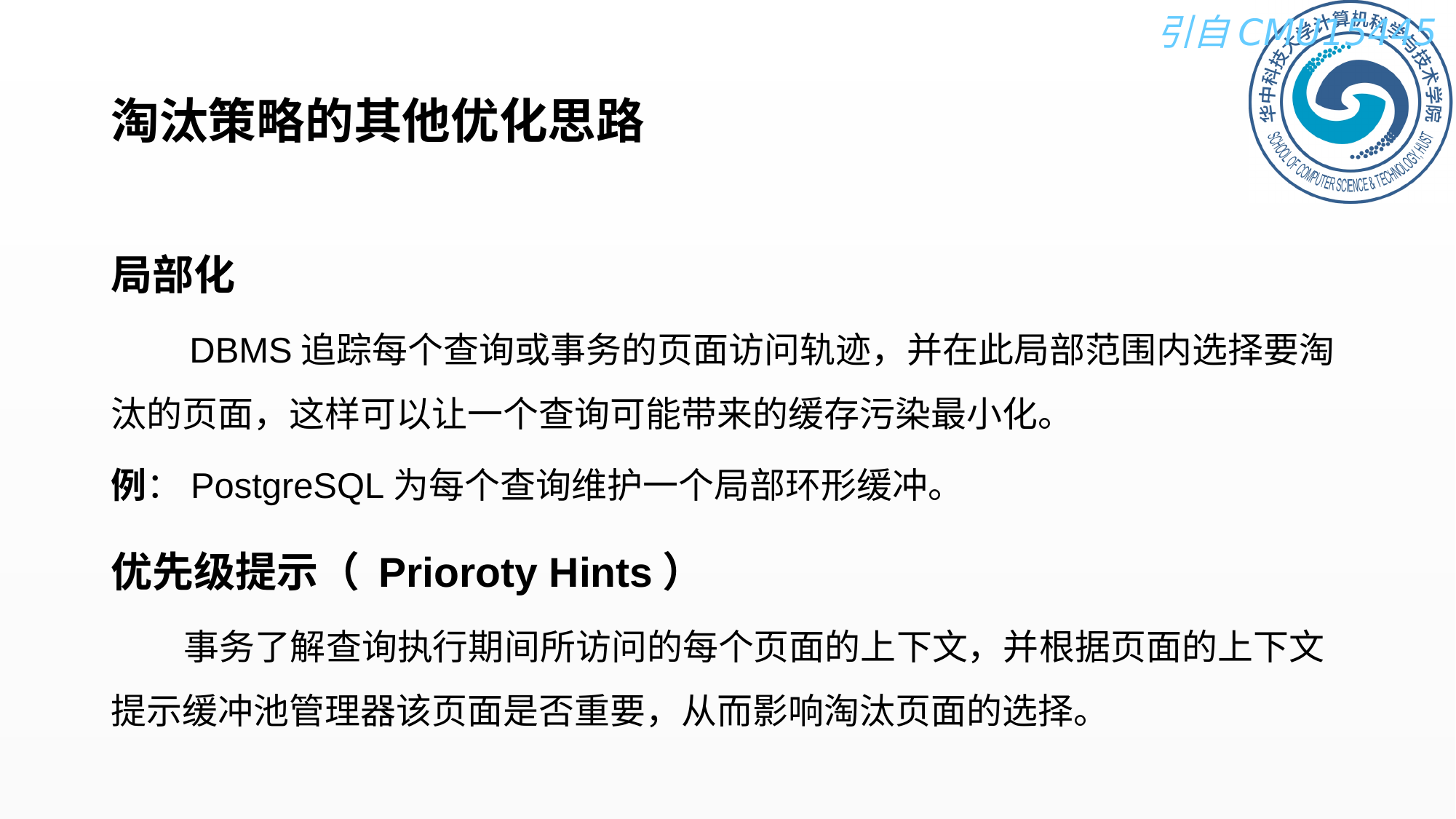

# 淘汰策略的其他优化思路
局部化
        DBMS追踪每个查询或事务的页面访问轨迹，并在此局部范围内选择要淘汰的页面，这样可以让一个查询可能带来的缓存污染最小化。
例：PostgreSQL为每个查询维护一个局部环形缓冲。
优先级提示（ Prioroty Hints）
        事务了解查询执行期间所访问的每个页面的上下文，并根据页面的上下文提示缓冲池管理器该页面是否重要，从而影响淘汰页面的选择。
105